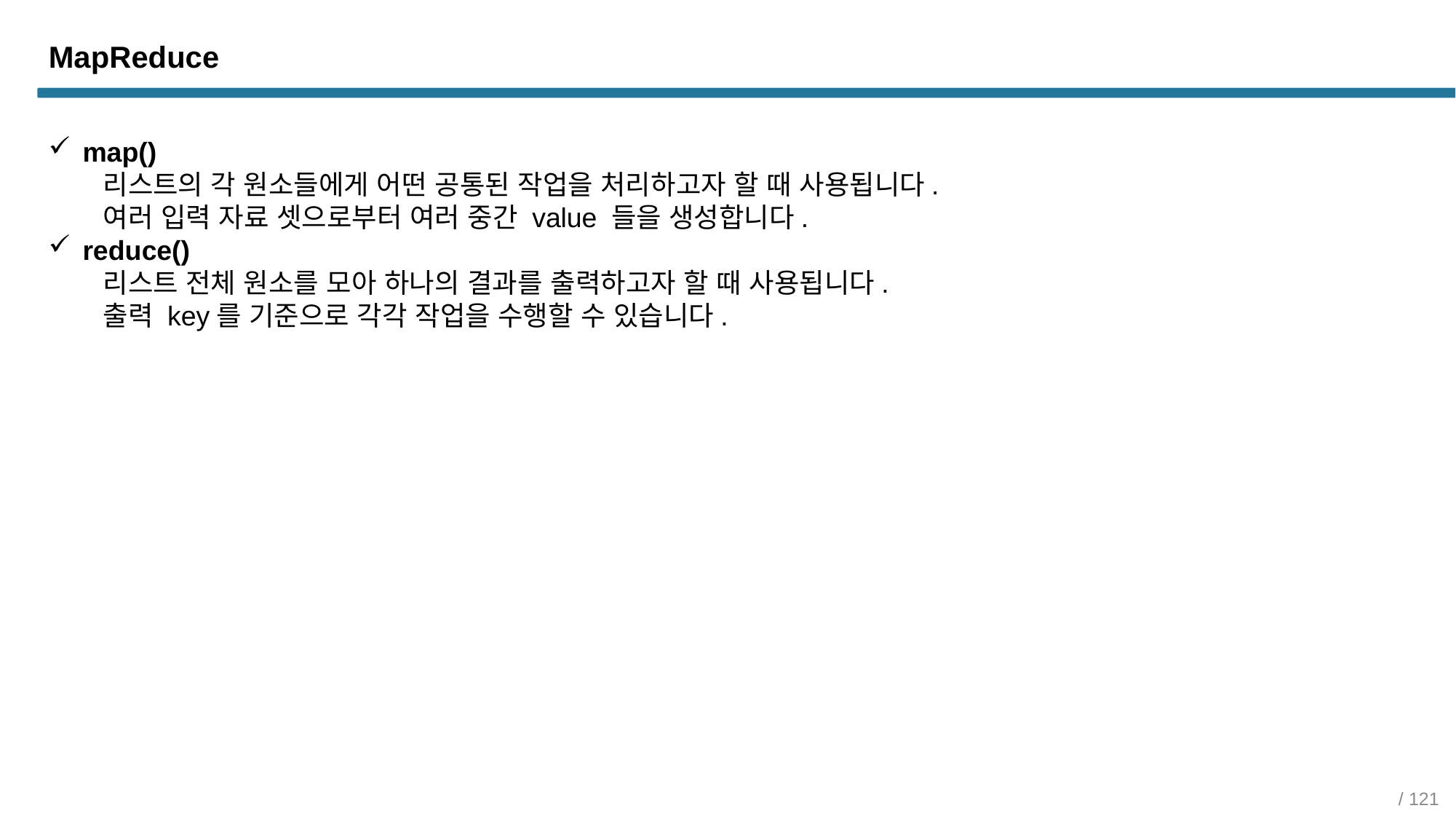

MapReduce
map()
리스트의 각 원소들에게 어떤 공통된 작업을 처리하고자 할 때 사용됩니다.
여러 입력 자료 셋으로부터 여러 중간 value 들을 생성합니다.
reduce()
리스트 전체 원소를 모아 하나의 결과를 출력하고자 할 때 사용됩니다.
출력 key를 기준으로 각각 작업을 수행할 수 있습니다.
/ 121